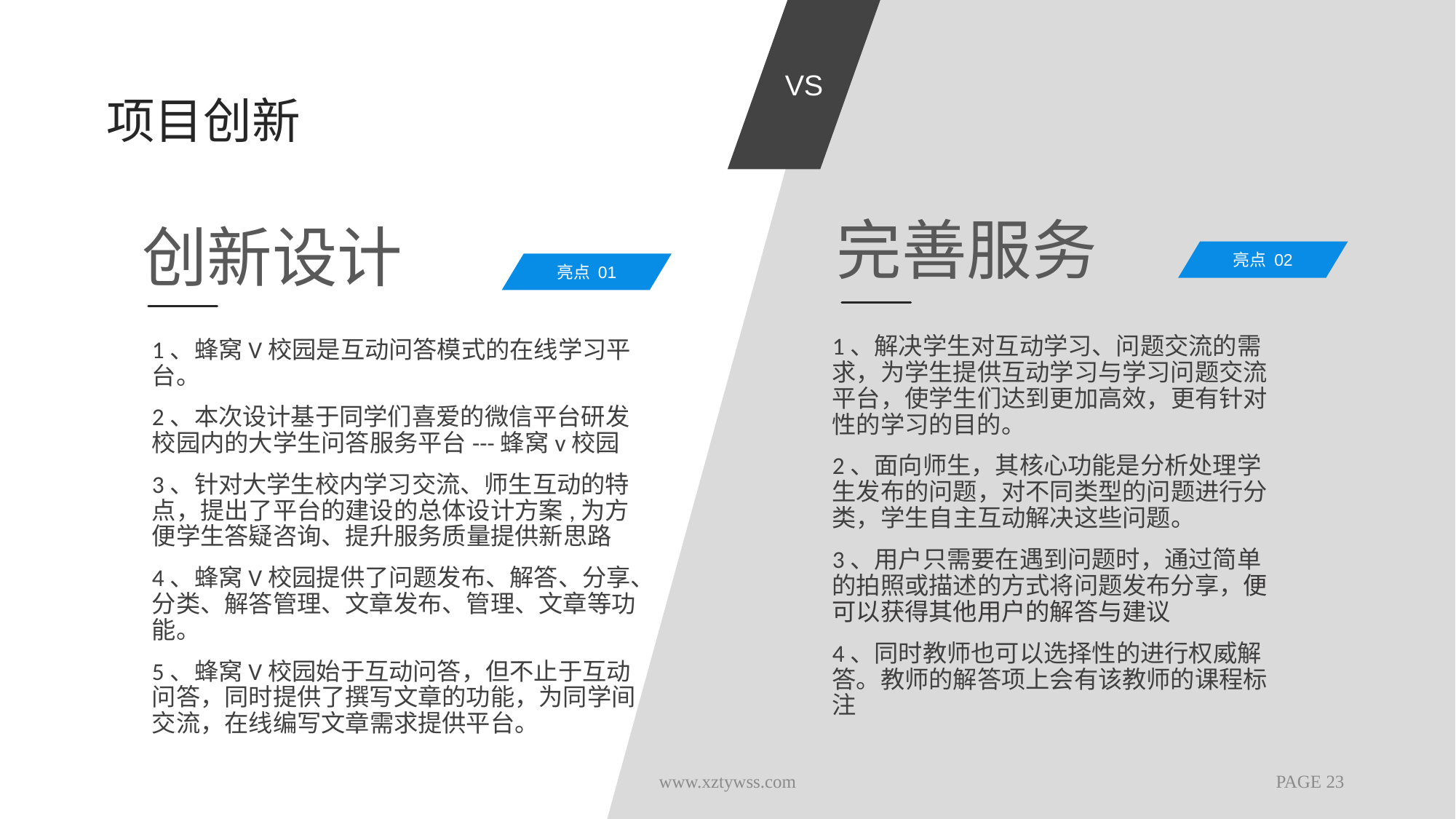

VS
# 项目创新
完善服务
创新设计
亮点 02
亮点 01
1、解决学生对互动学习、问题交流的需求，为学生提供互动学习与学习问题交流平台，使学生们达到更加高效，更有针对性的学习的目的。
2、面向师生，其核心功能是分析处理学生发布的问题，对不同类型的问题进行分类，学生自主互动解决这些问题。
3、用户只需要在遇到问题时，通过简单的拍照或描述的方式将问题发布分享，便可以获得其他用户的解答与建议
4、同时教师也可以选择性的进行权威解答。教师的解答项上会有该教师的课程标注
1、蜂窝V校园是互动问答模式的在线学习平台。
2、本次设计基于同学们喜爱的微信平台研发校园内的大学生问答服务平台---蜂窝v校园
3、针对大学生校内学习交流、师生互动的特点，提出了平台的建设的总体设计方案,为方便学生答疑咨询、提升服务质量提供新思路
4、蜂窝V校园提供了问题发布、解答、分享、分类、解答管理、文章发布、管理、文章等功能。
5、蜂窝V校园始于互动问答，但不止于互动问答，同时提供了撰写文章的功能，为同学间交流，在线编写文章需求提供平台。
www.xztywss.com
PAGE 23